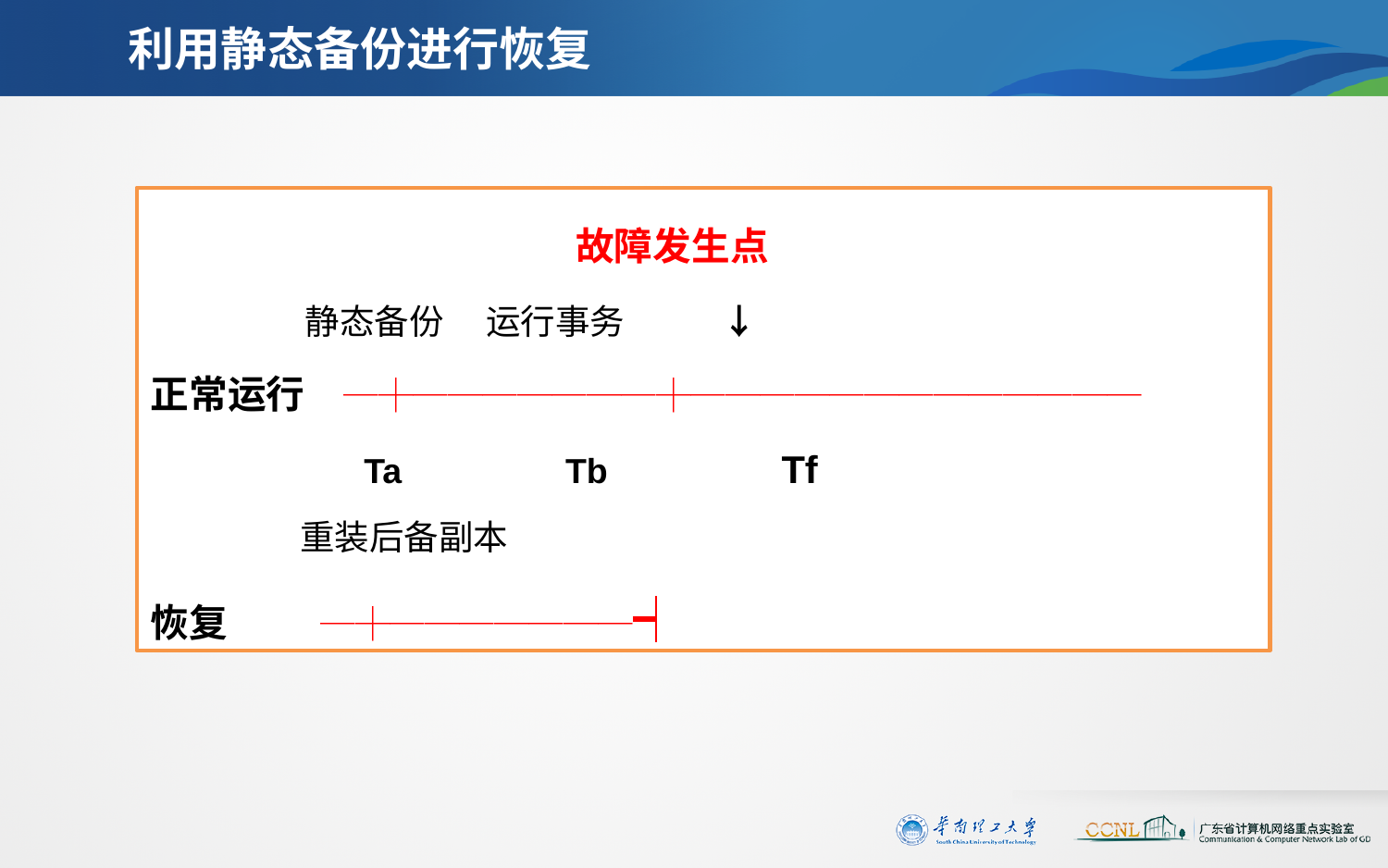

# 利用静态备份进行恢复
                                                     		 故障发生点
                 静态备份       运行事务              ↓
正常运行     ─┼───────┼─────────────
                      Ta        　　Tb                 Tf
                  重装后备副本
恢复            ─┼───────┥